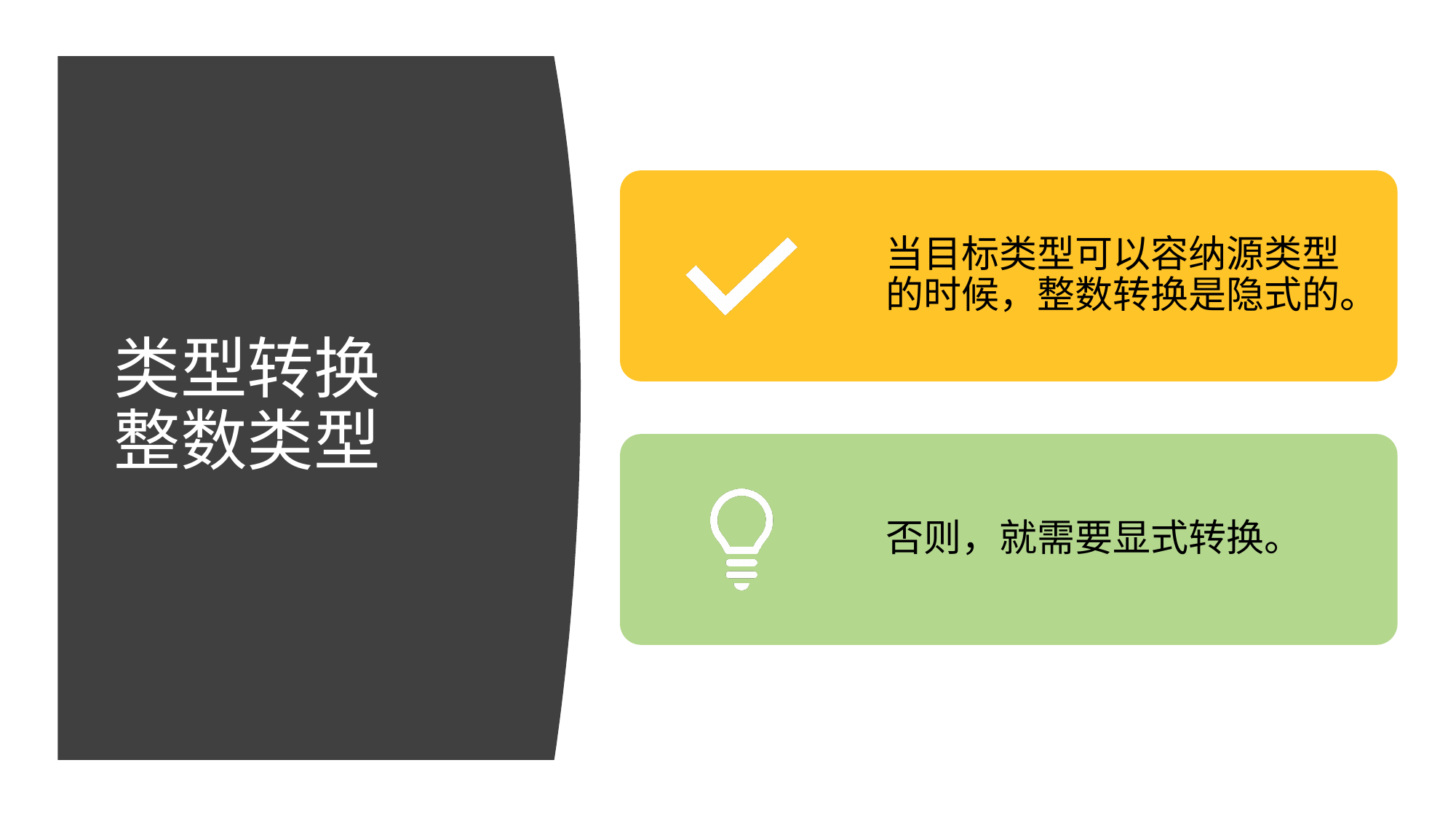

当目标类型可以容纳源类型的时候，整数转换是隐式的。
否则，就需要显式转换。

# 类型转换 整数类型